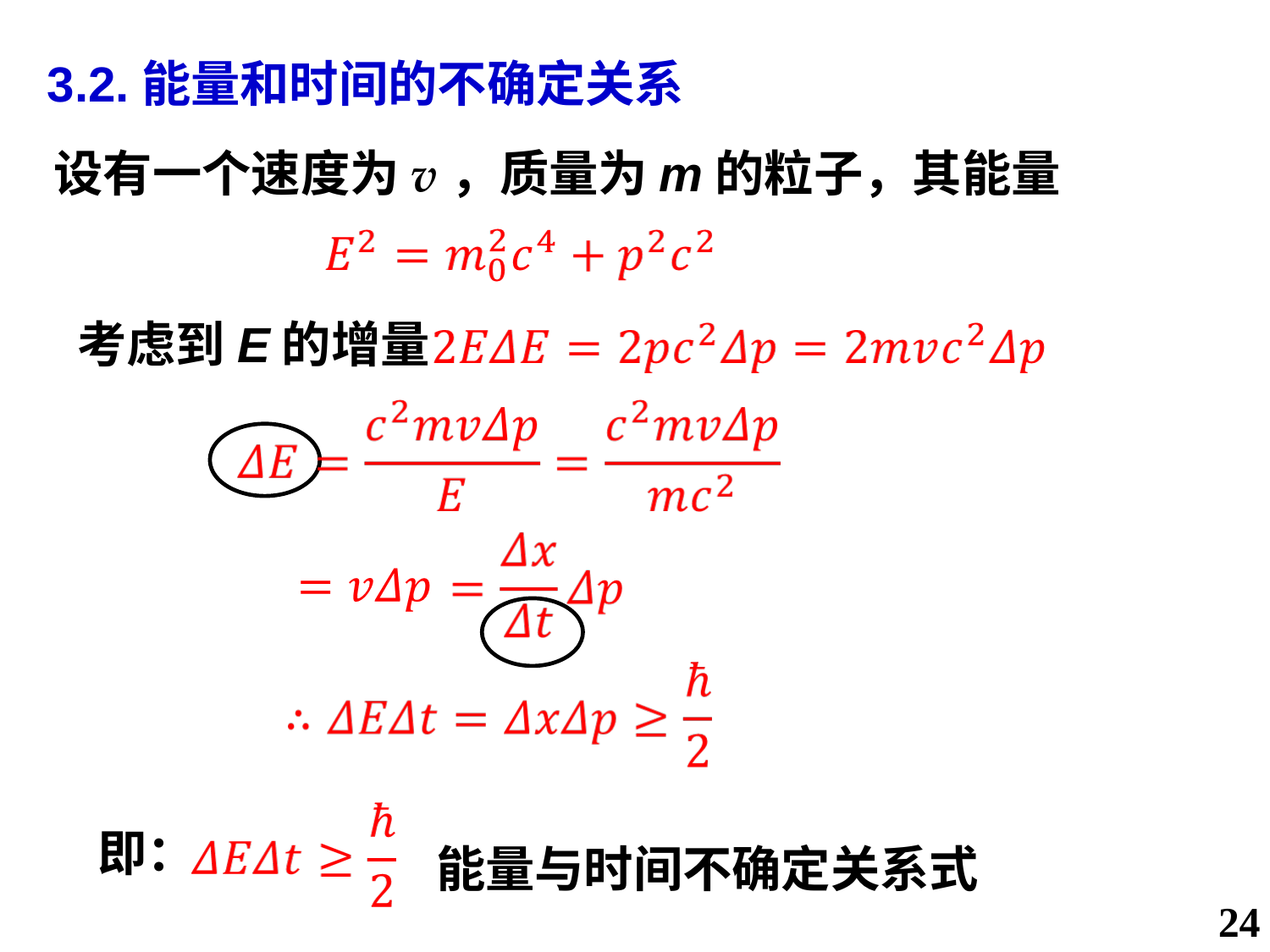

3.2.能量和时间的不确定关系
设有一个速度为v，质量为m的粒子，其能量

考虑到E的增量

即：
能量与时间不确定关系式
24